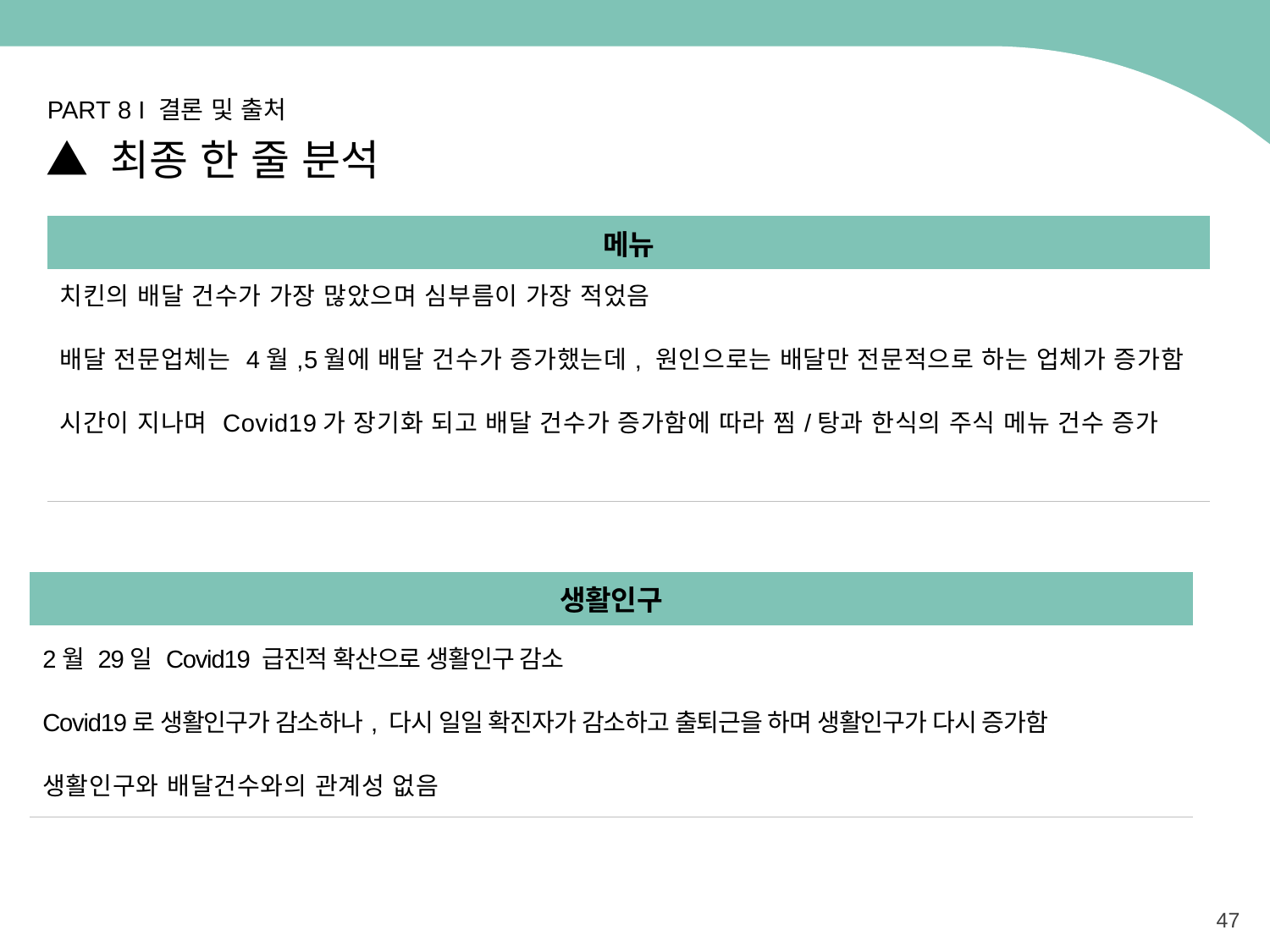

PART 8 I 결론 및 출처
▲ 최종 한 줄 분석
| 메뉴 |
| --- |
| 치킨의 배달 건수가 가장 많았으며 심부름이 가장 적었음 배달 전문업체는 4월,5월에 배달 건수가 증가했는데, 원인으로는 배달만 전문적으로 하는 업체가 증가함 시간이 지나며 Covid19가 장기화 되고 배달 건수가 증가함에 따라 찜/탕과 한식의 주식 메뉴 건수 증가 |
| 생활인구 |
| --- |
| 2월 29일 Covid19 급진적 확산으로 생활인구 감소 Covid19로 생활인구가 감소하나, 다시 일일 확진자가 감소하고 출퇴근을 하며 생활인구가 다시 증가함 생활인구와 배달건수와의 관계성 없음 |
47